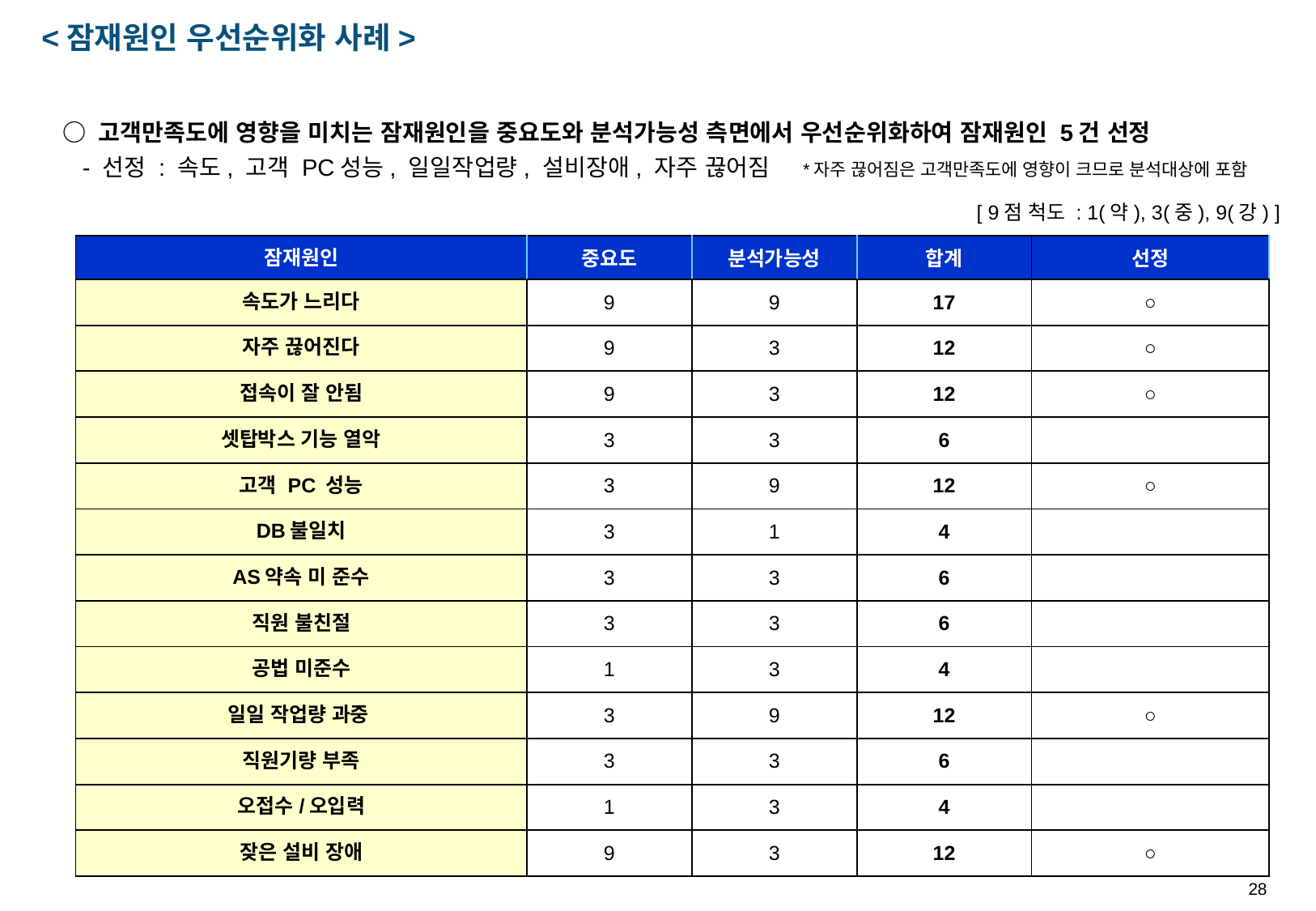

<잠재원인 우선순위화 사례>
○ 고객만족도에 영향을 미치는 잠재원인을 중요도와 분석가능성 측면에서 우선순위화하여 잠재원인 5건 선정
   - 선정 : 속도, 고객 PC성능, 일일작업량, 설비장애, 자주 끊어짐    *자주 끊어짐은 고객만족도에 영향이 크므로 분석대상에 포함
[ 9점 척도 : 1(약), 3(중), 9(강) ]
| 잠재원인 | 중요도 | 분석가능성 | 합계 | 선정 |
| --- | --- | --- | --- | --- |
| 속도가 느리다 | 9 | 9 | 17 | ○ |
| 자주 끊어진다 | 9 | 3 | 12 | ○ |
| 접속이 잘 안됨 | 9 | 3 | 12 | ○ |
| 셋탑박스 기능 열악 | 3 | 3 | 6 |  |
| 고객 PC 성능 | 3 | 9 | 12 | ○ |
| DB불일치 | 3 | 1 | 4 |  |
| AS약속 미 준수 | 3 | 3 | 6 |  |
| 직원 불친절 | 3 | 3 | 6 |  |
| 공법 미준수 | 1 | 3 | 4 |  |
| 일일 작업량 과중 | 3 | 9 | 12 | ○ |
| 직원기량 부족 | 3 | 3 | 6 |  |
| 오접수/오입력 | 1 | 3 | 4 |  |
| 잦은 설비 장애 | 9 | 3 | 12 | ○ |
28